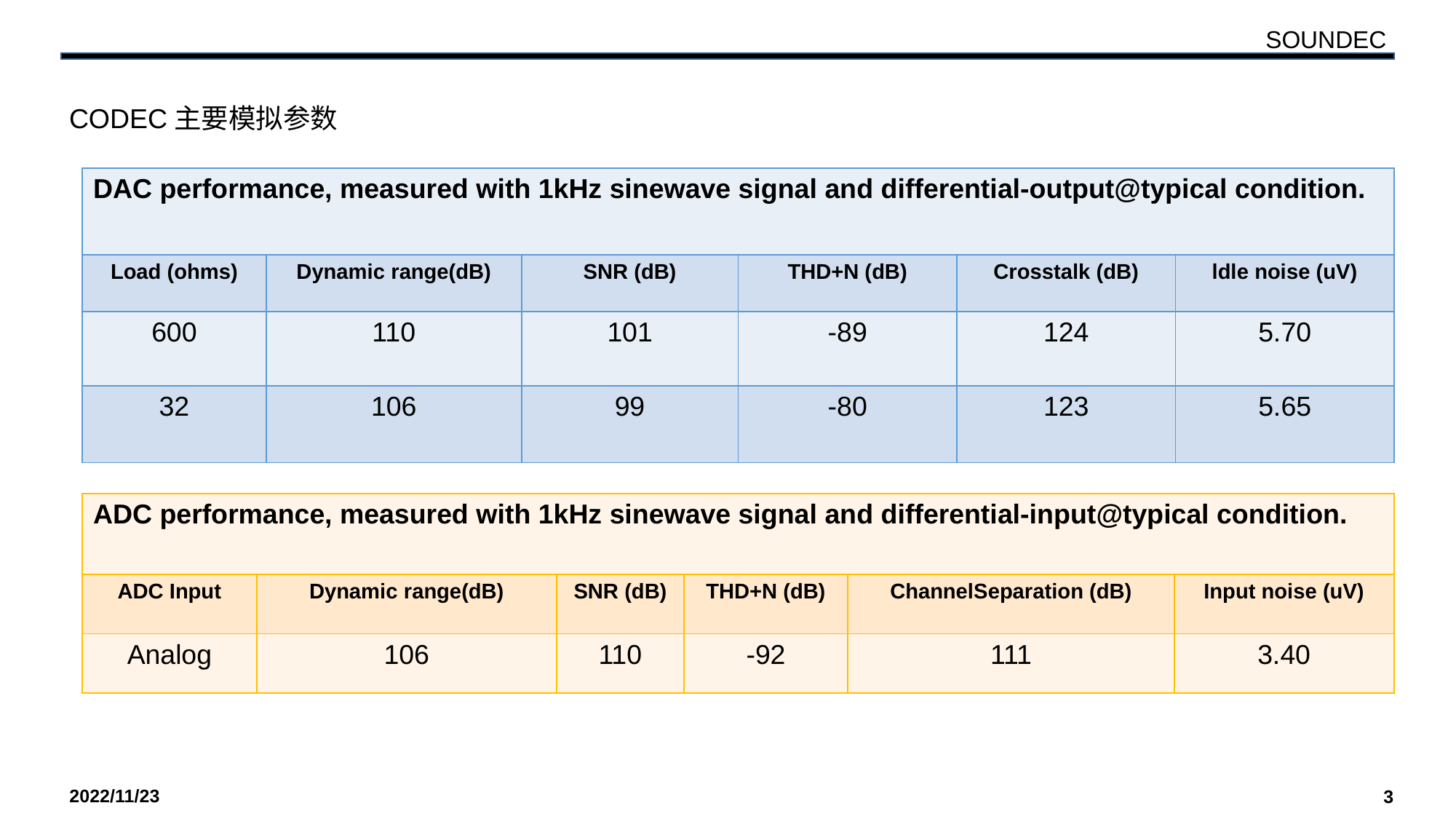

SOUNDEC

CODEC主要模拟参数
| DAC performance, measured with 1kHz sinewave signal and differential-output@typical condition. |  |  |  |  |  |
| --- | --- | --- | --- | --- | --- |
| Load (ohms) | Dynamic range(dB) | SNR (dB) | THD+N (dB) | Crosstalk (dB) | ldle noise (uV) |
| 600 | 110 | 101 | -89 | 124 | 5.70 |
| 32 | 106 | 99 | -80 | 123 | 5.65 |
| ADC performance, measured with 1kHz sinewave signal and differential-input@typical condition. |  |  |  |  |  |
| --- | --- | --- | --- | --- | --- |
| ADC Input | Dynamic range(dB) | SNR (dB) | THD+N (dB) | ChannelSeparation (dB) | Input noise (uV) |
| Analog | 106 | 110 | -92 | 111 | 3.40 |
2022/11/23
3